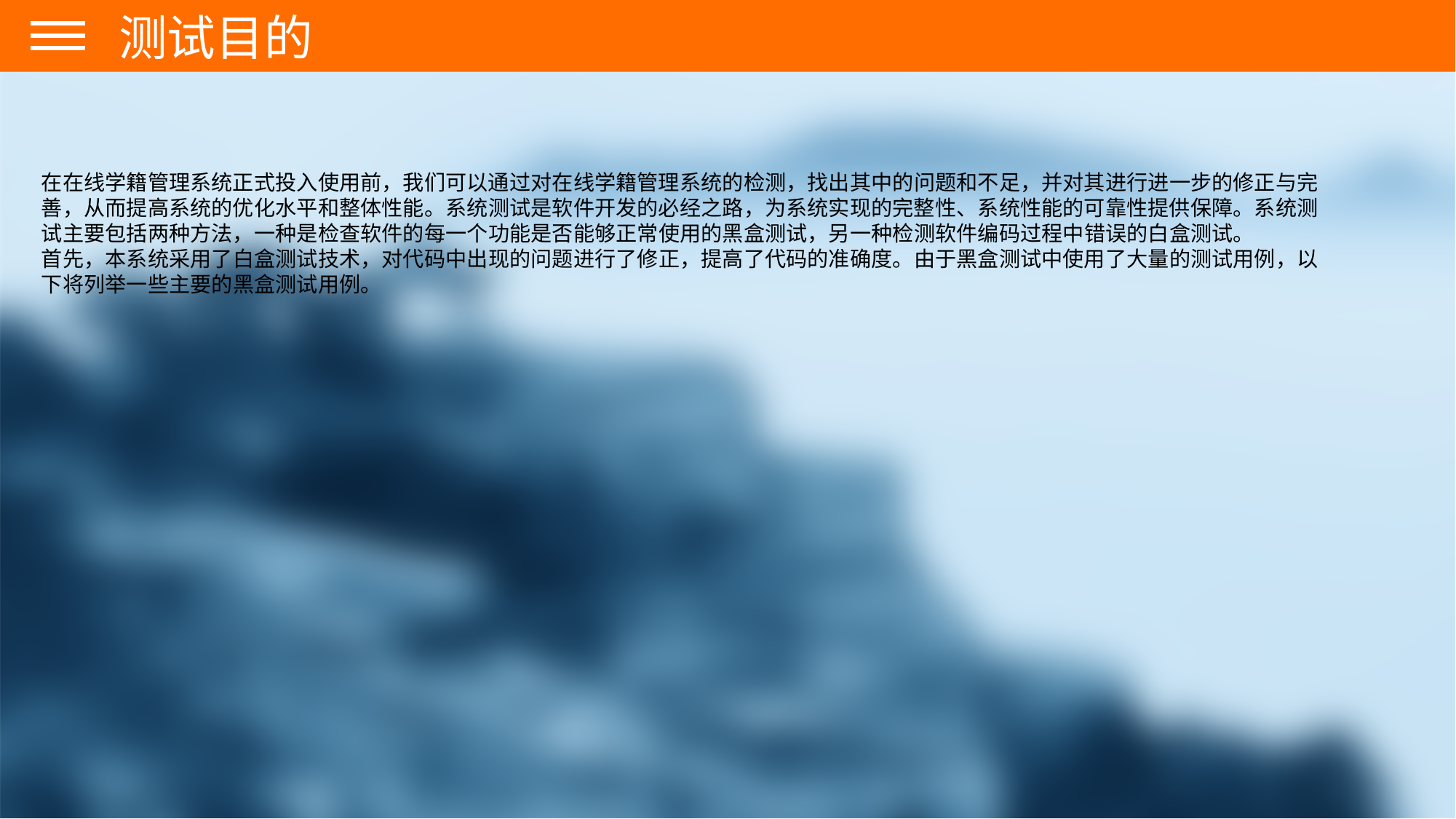

测试目的
在在线学籍管理系统正式投入使用前，我们可以通过对在线学籍管理系统的检测，找出其中的问题和不足，并对其进行进一步的修正与完善，从而提高系统的优化水平和整体性能。系统测试是软件开发的必经之路，为系统实现的完整性、系统性能的可靠性提供保障。系统测试主要包括两种方法，一种是检查软件的每一个功能是否能够正常使用的黑盒测试，另一种检测软件编码过程中错误的白盒测试。
首先，本系统采用了白盒测试技术，对代码中出现的问题进行了修正，提高了代码的准确度。由于黑盒测试中使用了大量的测试用例，以下将列举一些主要的黑盒测试用例。